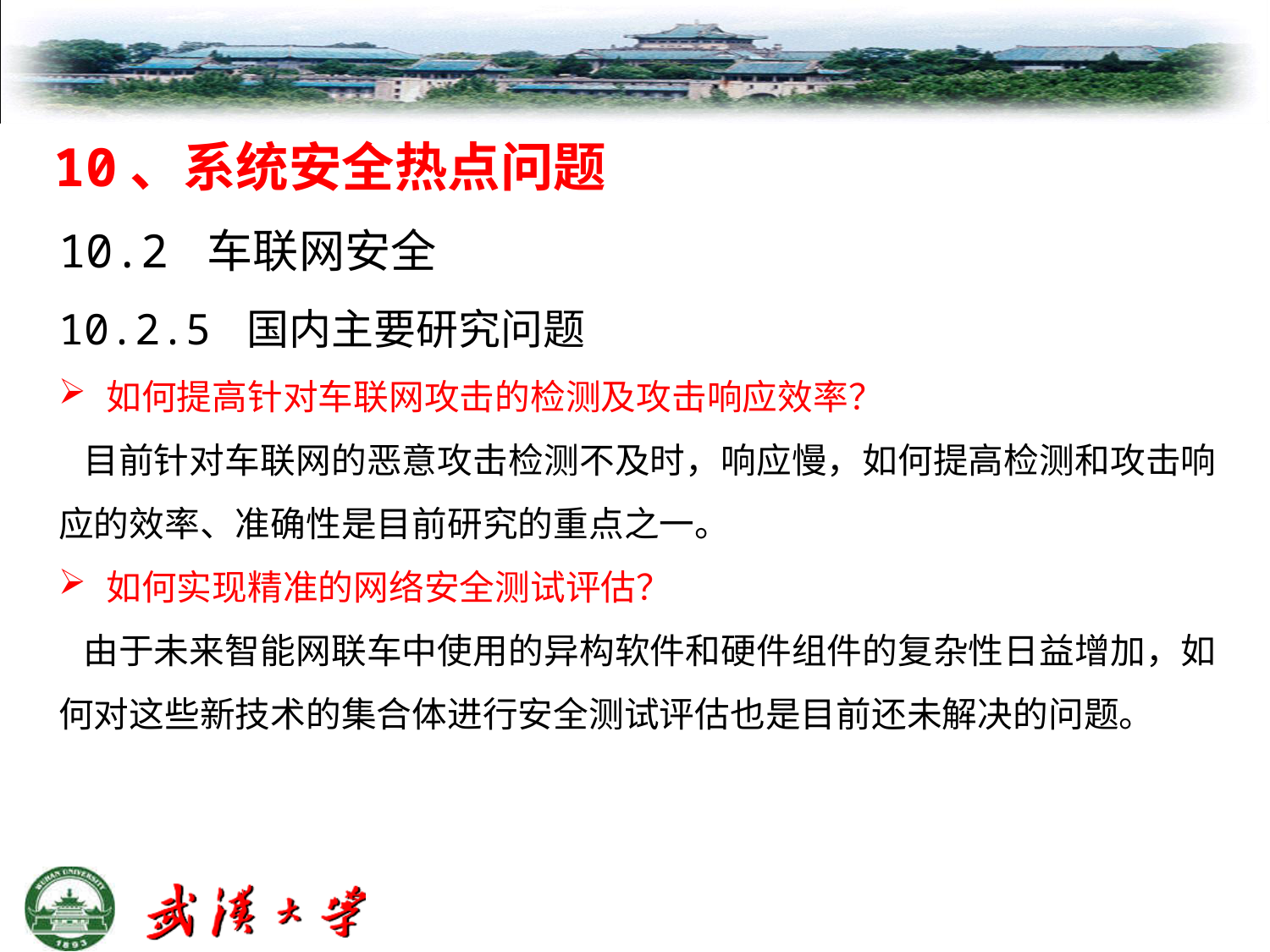

10、系统安全热点问题
10.2 车联网安全
10.2.5 国内主要研究问题
如何提高针对车联网攻击的检测及攻击响应效率？
  目前针对车联网的恶意攻击检测不及时，响应慢，如何提高检测和攻击响应的效率、准确性是目前研究的重点之一。
如何实现精准的网络安全测试评估？
  由于未来智能网联车中使用的异构软件和硬件组件的复杂性日益增加，如何对这些新技术的集合体进行安全测试评估也是目前还未解决的问题。